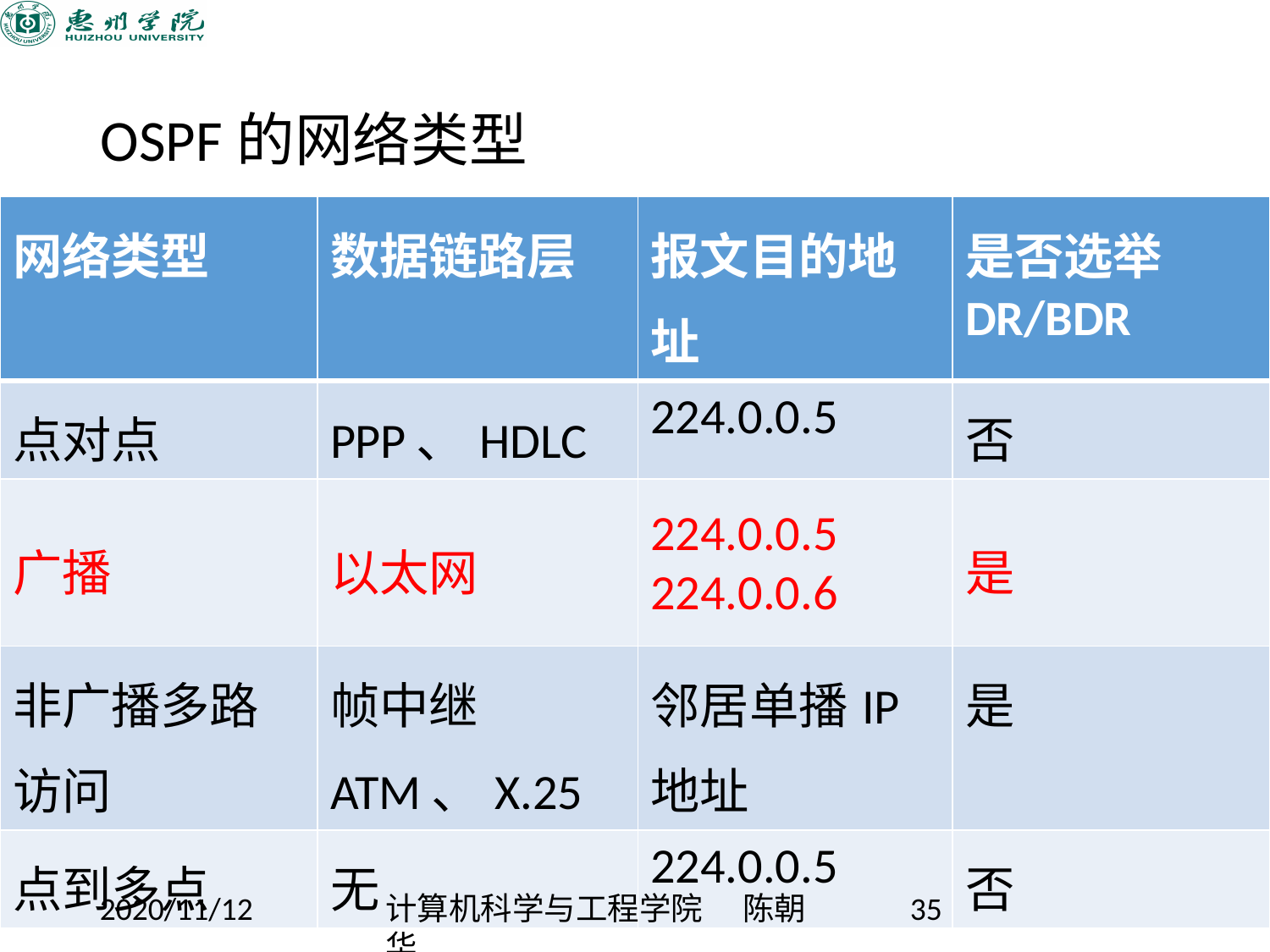

# OSPF的网络类型
| 网络类型 | 数据链路层 | 报文目的地址 | 是否选举DR/BDR |
| --- | --- | --- | --- |
| 点对点 | PPP、HDLC | 224.0.0.5 | 否 |
| 广播 | 以太网 | 224.0.0.5 224.0.0.6 | 是 |
| 非广播多路访问 | 帧中继 ATM、X.25 | 邻居单播IP地址 | 是 |
| 点到多点 | 无 | 224.0.0.5 | 否 |
2020/11/12
计算机科学与工程学院    陈朝华
35